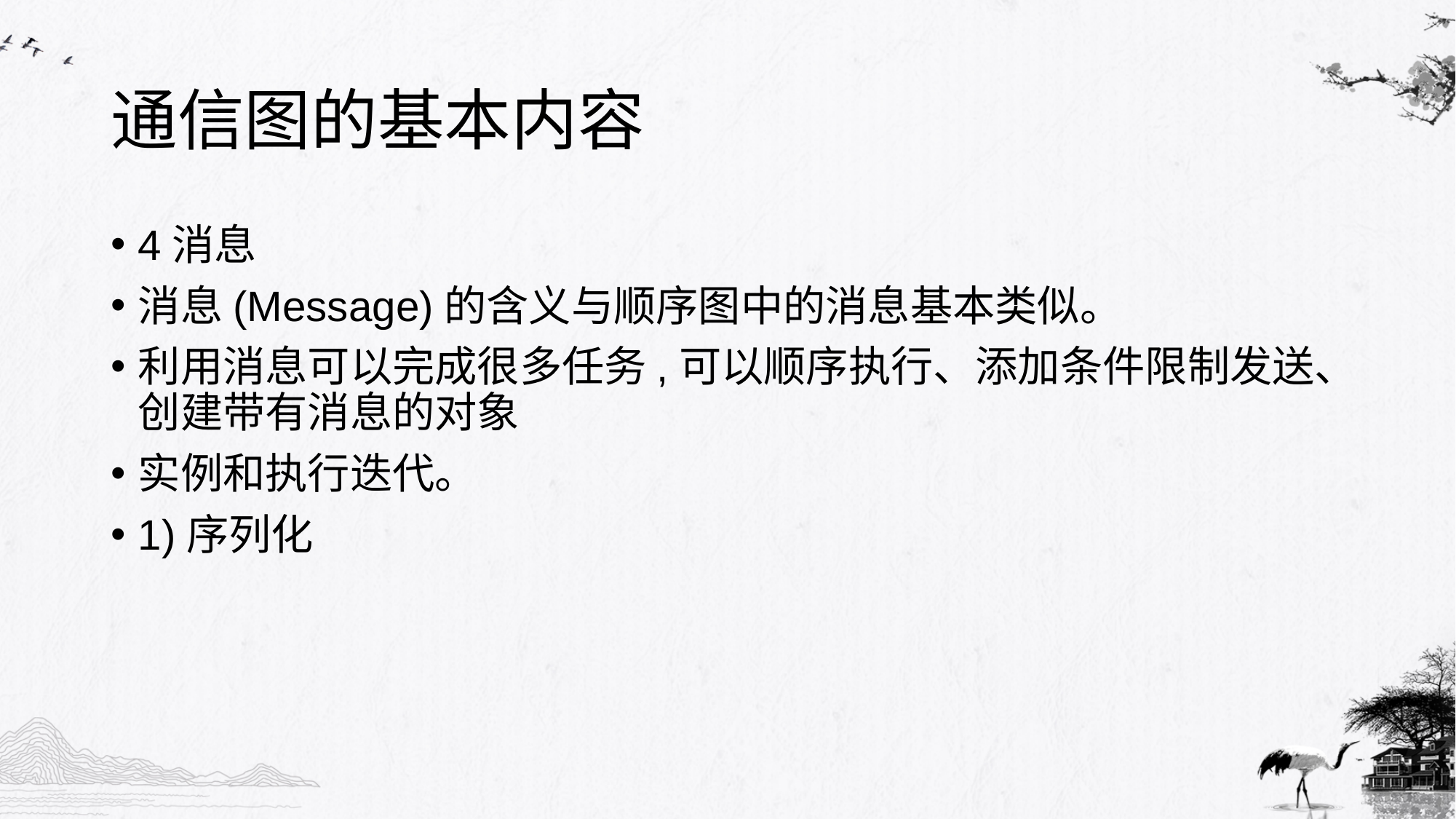

# 通信图的基本内容
4消息
消息(Message)的含义与顺序图中的消息基本类似。
利用消息可以完成很多任务,可以顺序执行、添加条件限制发送、创建带有消息的对象
实例和执行迭代。
1)序列化